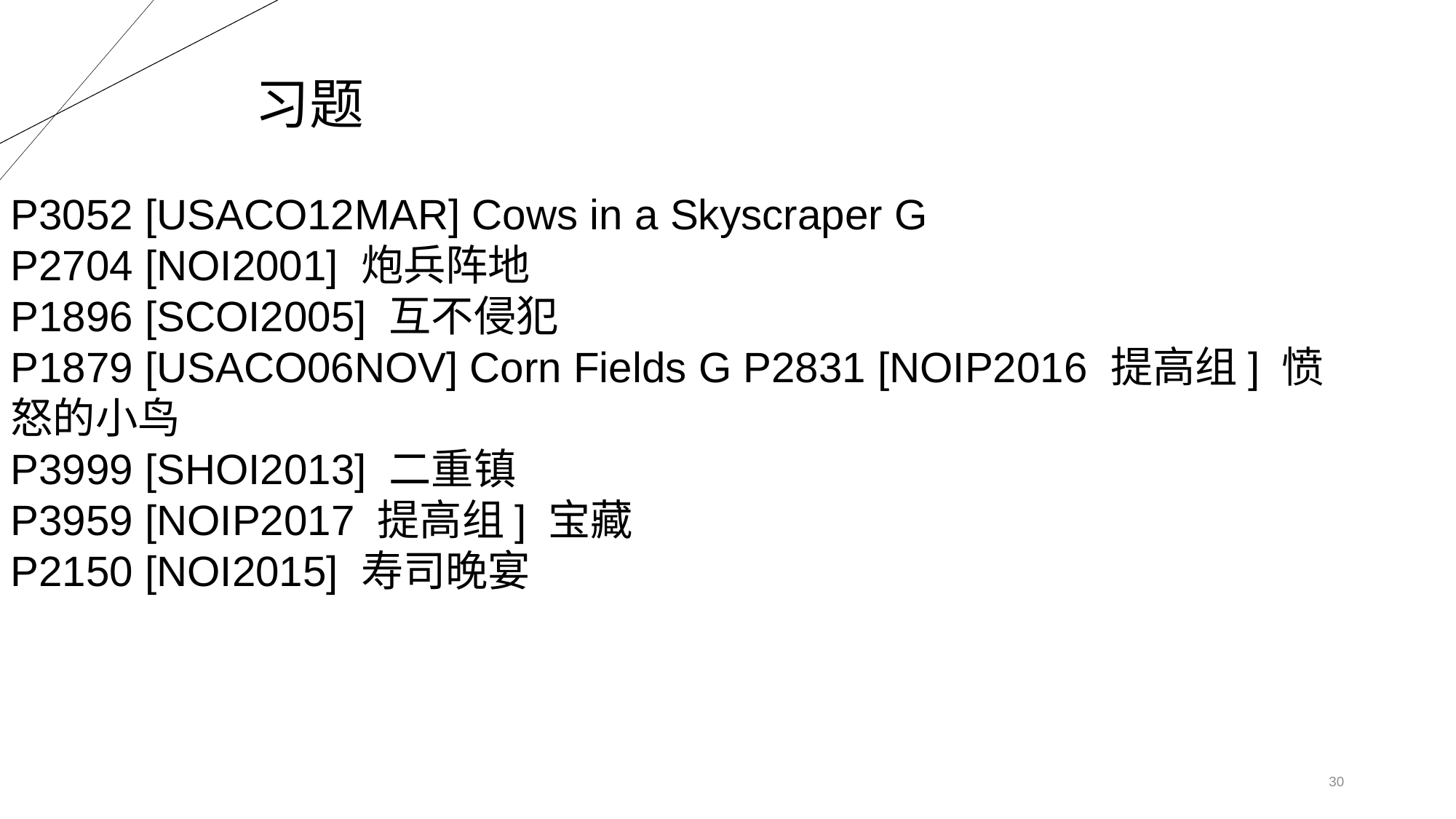

习题
P3052 [USACO12MAR] Cows in a Skyscraper G
P2704 [NOI2001] 炮兵阵地
P1896 [SCOI2005] 互不侵犯
P1879 [USACO06NOV] Corn Fields G P2831 [NOIP2016 提高组] 愤怒的小鸟
P3999 [SHOI2013] 二重镇
P3959 [NOIP2017 提高组] 宝藏
P2150 [NOI2015] 寿司晚宴
30